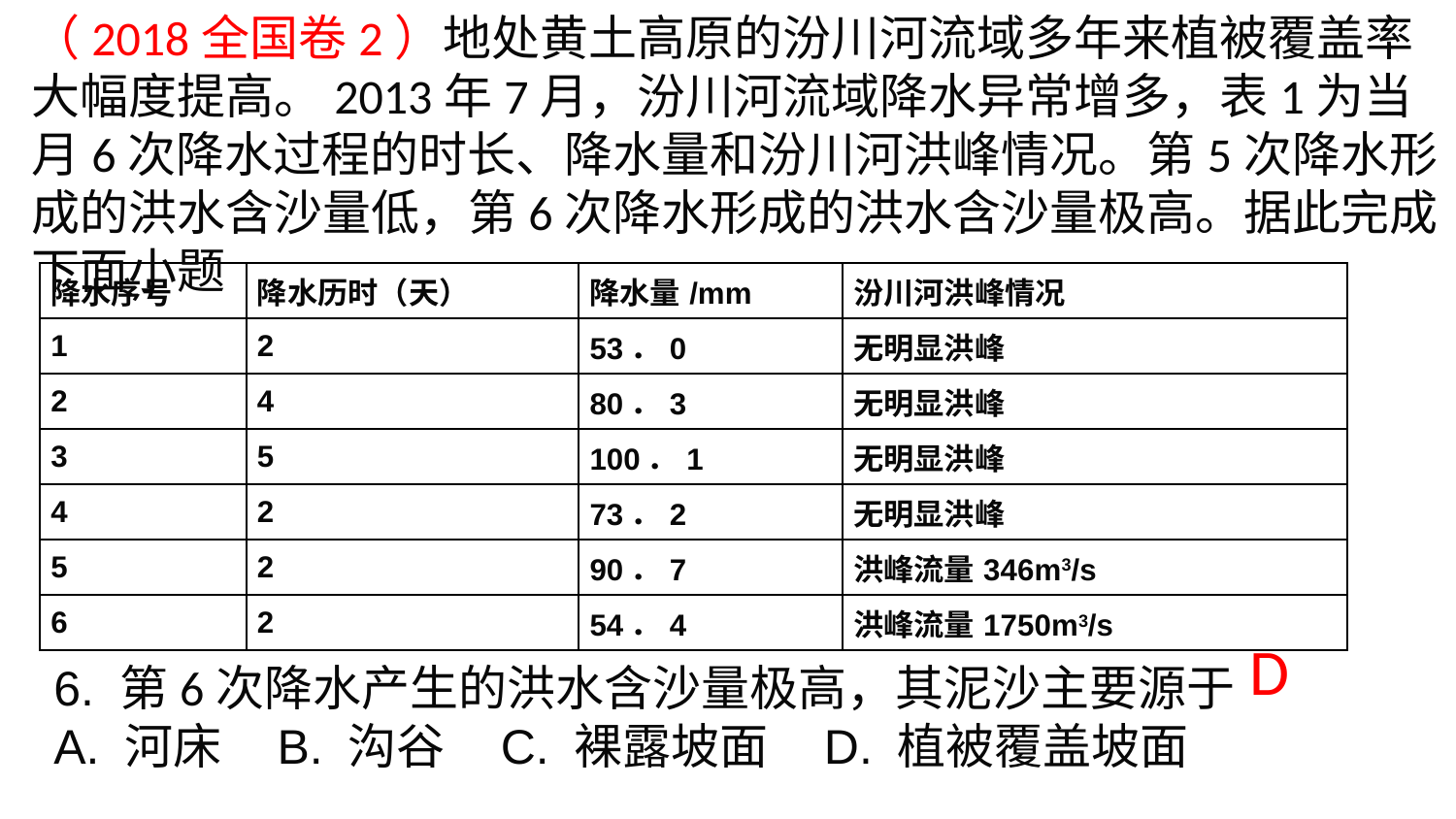

（2018全国卷2）地处黄土高原的汾川河流域多年来植被覆盖率大幅度提高。2013年7月，汾川河流域降水异常增多，表1为当月6次降水过程的时长、降水量和汾川河洪峰情况。第5次降水形成的洪水含沙量低，第6次降水形成的洪水含沙量极高。据此完成下面小题
| 降水序号 | 降水历时（天） | 降水量/mm | 汾川河洪峰情况 |
| --- | --- | --- | --- |
| 1 | 2 | 53．0 | 无明显洪峰 |
| 2 | 4 | 80．3 | 无明显洪峰 |
| 3 | 5 | 100．1 | 无明显洪峰 |
| 4 | 2 | 73．2 | 无明显洪峰 |
| 5 | 2 | 90．7 | 洪峰流量346m3/s |
| 6 | 2 | 54．4 | 洪峰流量1750m3/s |
D
6. 第6次降水产生的洪水含沙量极高，其泥沙主要源于
A. 河床    B. 沟谷    C. 裸露坡面    D. 植被覆盖坡面